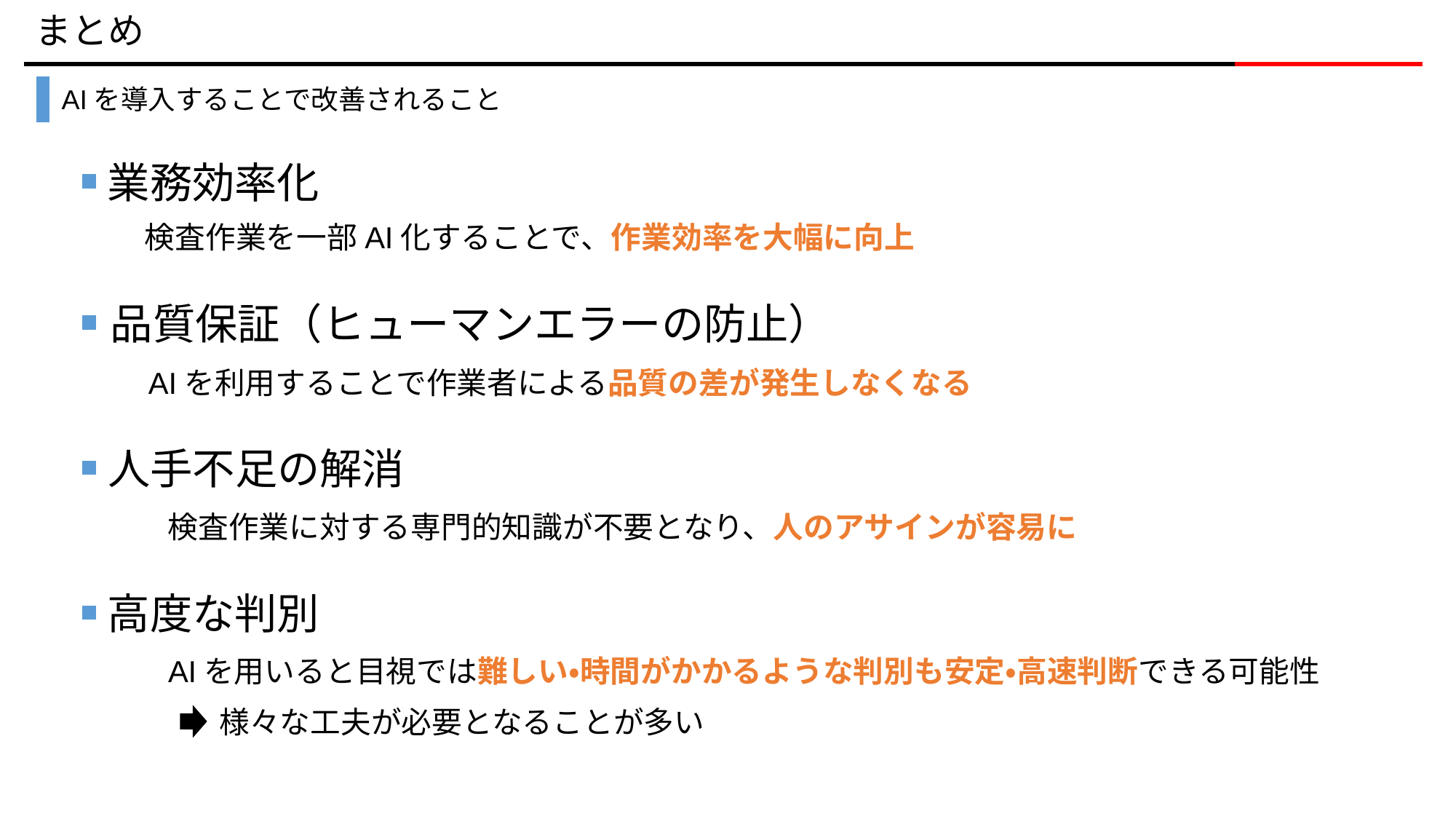

# まとめ

AIを導入することで改善されること
業務効率化

検査作業を一部AI化することで、作業効率を大幅に向上
品質保証（ヒューマンエラーの防止）

AIを利用することで作業者による品質の差が発生しなくなる
人手不足の解消

検査作業に対する専門的知識が不要となり、人のアサインが容易に
高度な判別

AIを用いると目視では難しい・時間がかかるような判別も安定・高速判断できる可能性
様々な工夫が必要となることが多い